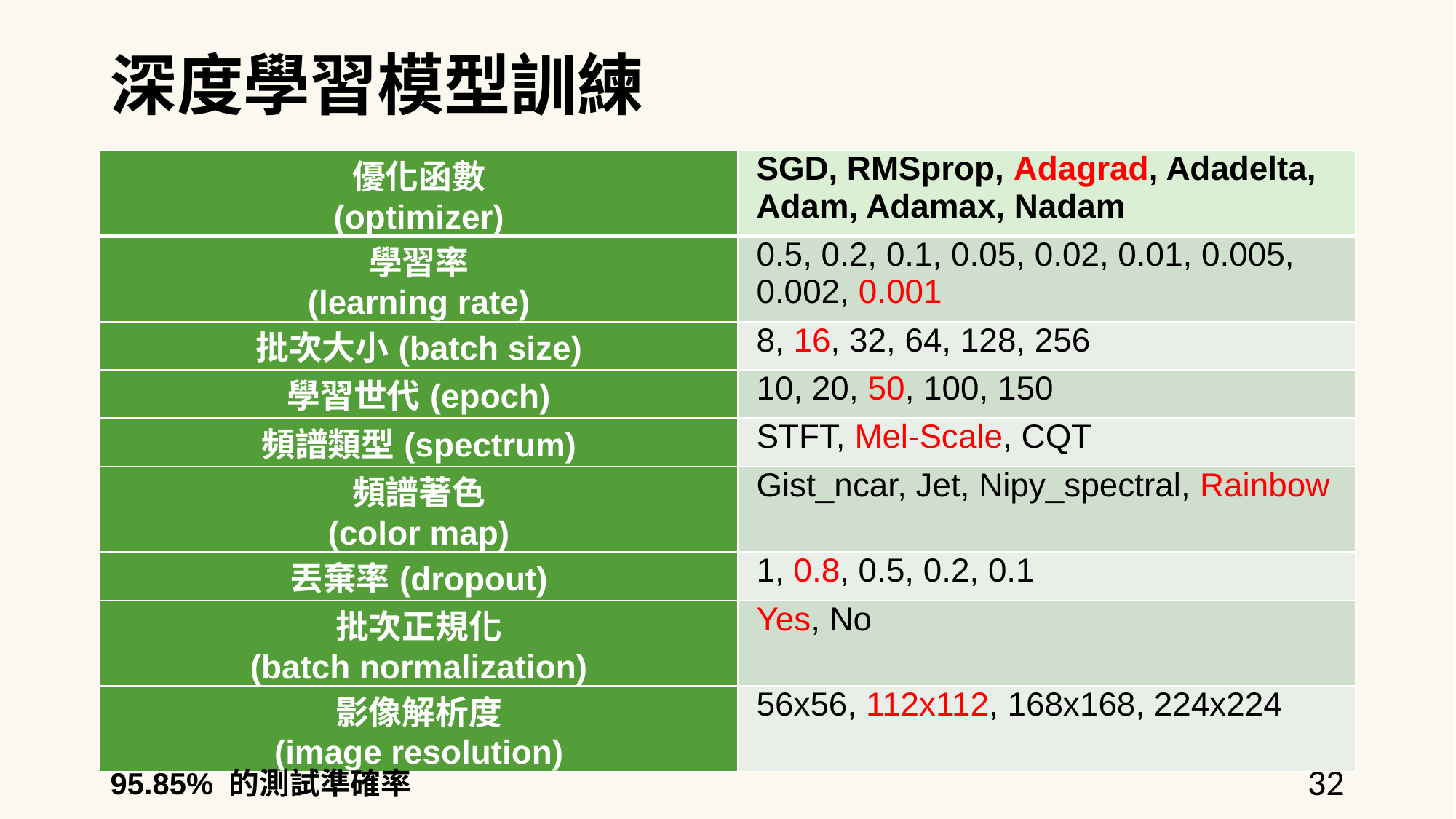

深度學習模型訓練
| 優化函數 (optimizer) | SGD, RMSprop, Adagrad, Adadelta, Adam, Adamax, Nadam |
| --- | --- |
| 學習率 (learning rate) | 0.5, 0.2, 0.1, 0.05, 0.02, 0.01, 0.005, 0.002, 0.001 |
| 批次大小(batch size) | 8, 16, 32, 64, 128, 256 |
| 學習世代(epoch) | 10, 20, 50, 100, 150 |
| 頻譜類型(spectrum) | STFT, Mel-Scale, CQT |
| 頻譜著色 (color map) | Gist\_ncar, Jet, Nipy\_spectral, Rainbow |
| 丟棄率(dropout) | 1, 0.8, 0.5, 0.2, 0.1 |
| 批次正規化 (batch normalization) | Yes, No |
| 影像解析度 (image resolution) | 56x56, 112x112, 168x168, 224x224 |
95.85% 的測試準確率
32